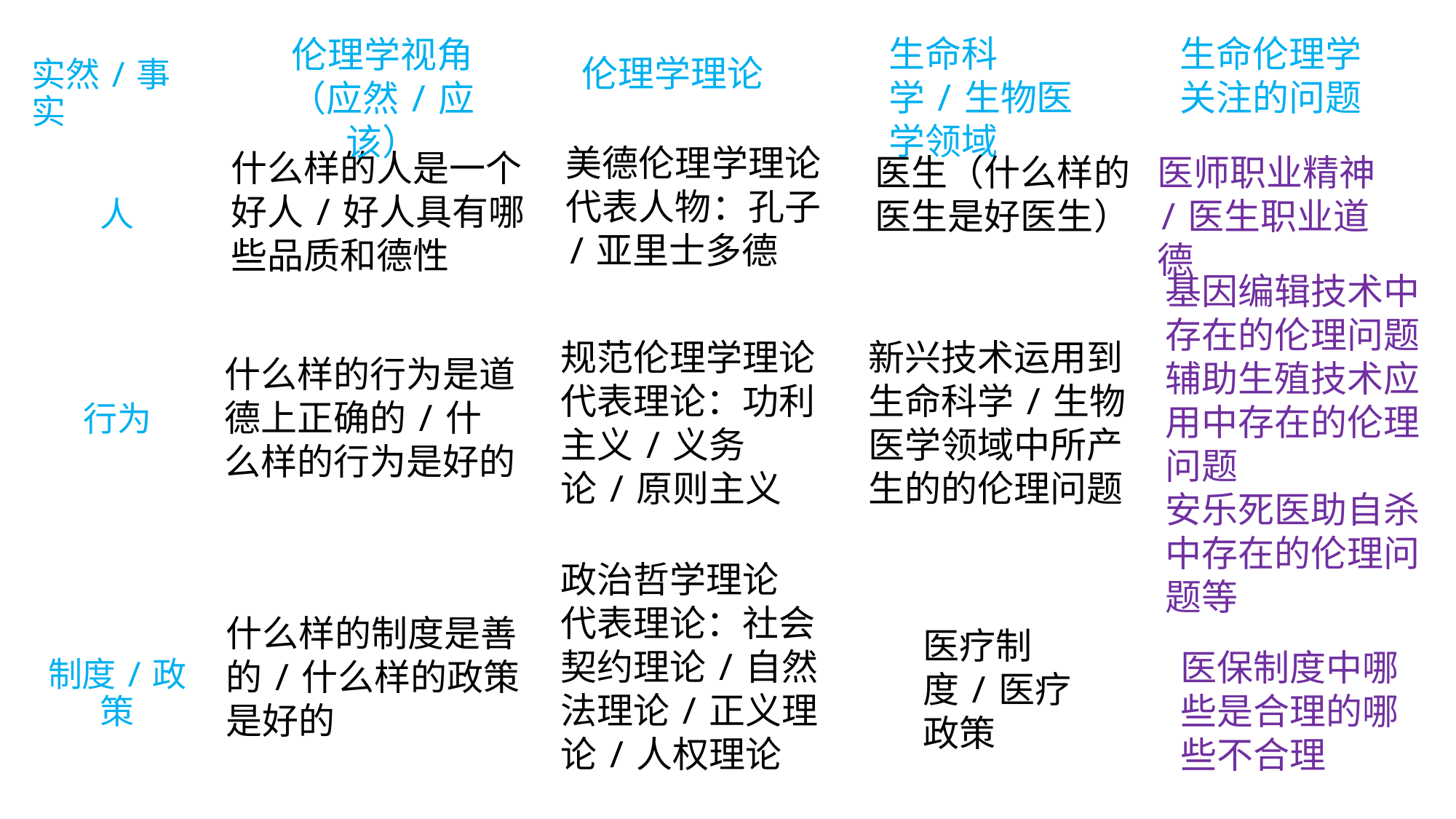

生命科学/生物医学领域
生命伦理学关注的问题
伦理学视角（应然/应该）
伦理学理论
实然/事实

人

行为

制度/政策
美德伦理学理论
代表人物：孔子/亚里士多德
什么样的人是一个好人/好人具有哪些品质和德性
医师职业精神/医生职业道德
医生（什么样的医生是好医生）
基因编辑技术中存在的伦理问题
辅助生殖技术应用中存在的伦理问题
安乐死医助自杀中存在的伦理问题等

规范伦理学理论
代表理论：功利主义/义务论/原则主义
新兴技术运用到生命科学/生物医学领域中所产生的的伦理问题
什么样的行为是道德上正确的/什么样的行为是好的
政治哲学理论
代表理论：社会契约理论/自然法理论/正义理论/人权理论
什么样的制度是善的/什么样的政策是好的
医疗制度/医疗政策
医保制度中哪些是合理的哪些不合理